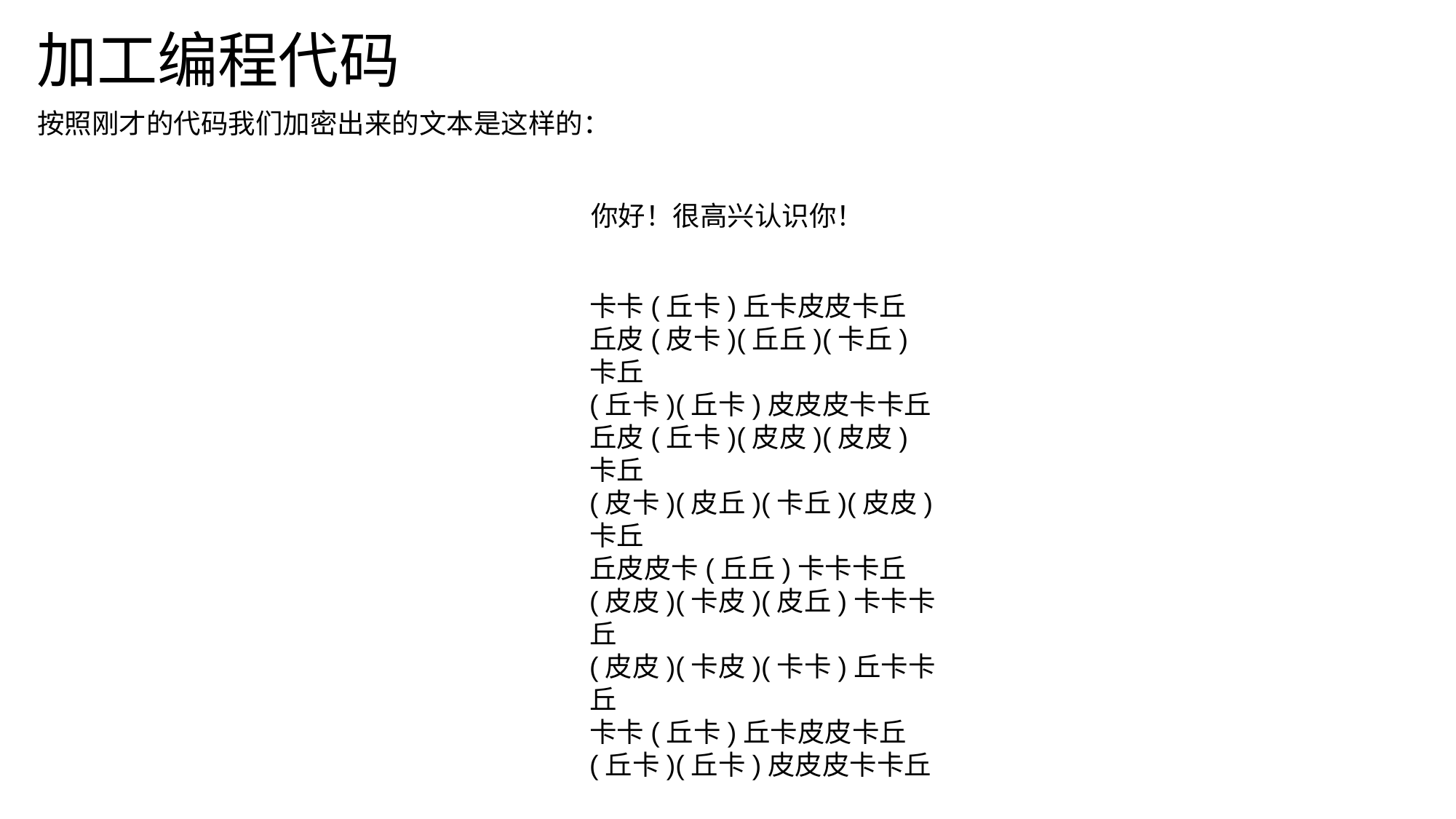

加工编程代码
按照刚才的代码我们加密出来的文本是这样的：
你好！很高兴认识你！
卡卡(丘卡)丘卡皮皮卡丘
丘皮(皮卡)(丘丘)(卡丘)卡丘
(丘卡)(丘卡)皮皮皮卡卡丘
丘皮(丘卡)(皮皮)(皮皮)卡丘
(皮卡)(皮丘)(卡丘)(皮皮)卡丘
丘皮皮卡(丘丘)卡卡卡丘
(皮皮)(卡皮)(皮丘)卡卡卡丘
(皮皮)(卡皮)(卡卡)丘卡卡丘
卡卡(丘卡)丘卡皮皮卡丘
(丘卡)(丘卡)皮皮皮卡卡丘